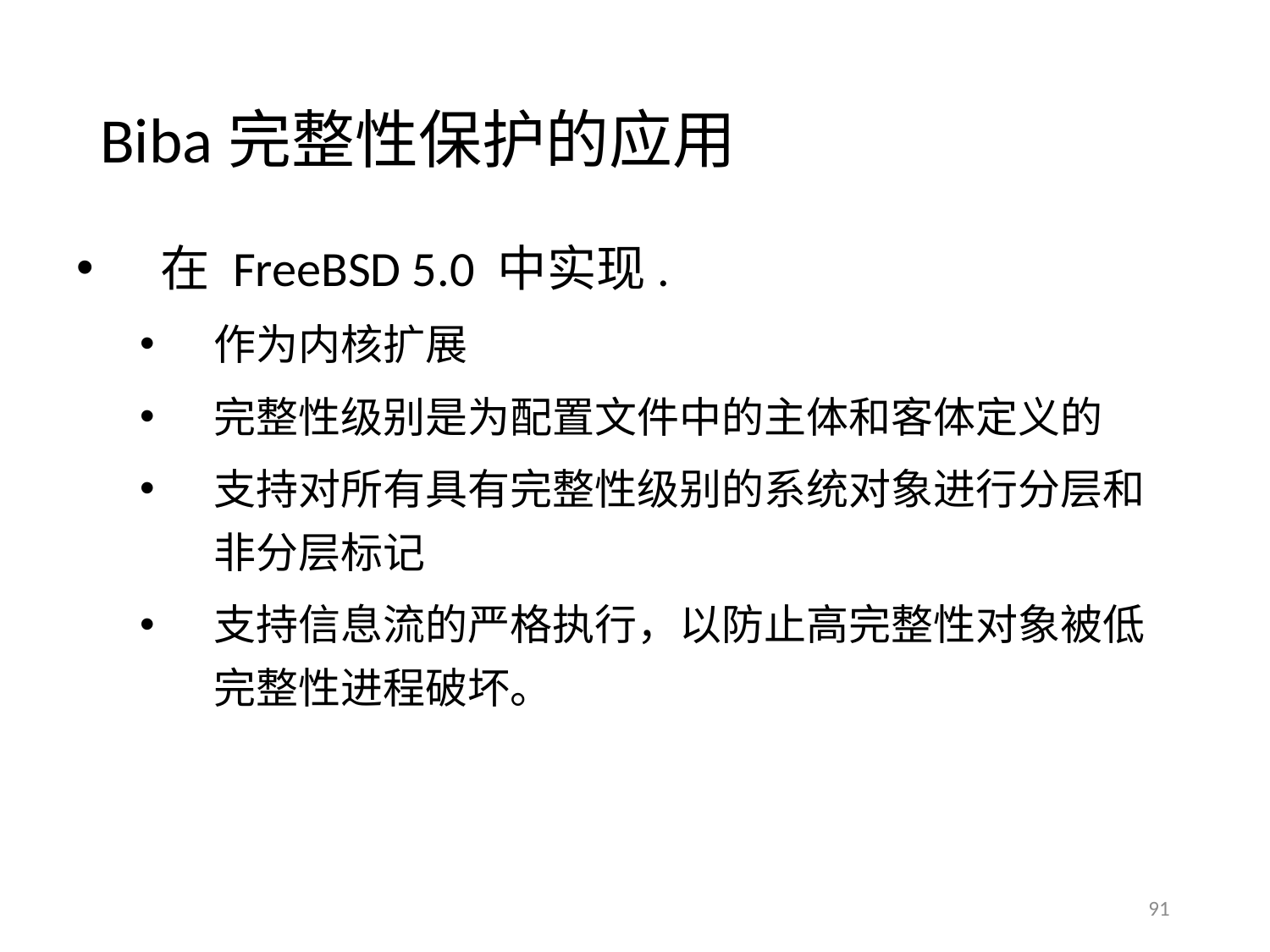

# Biba完整性保护的应用
在 FreeBSD 5.0 中实现.
作为内核扩展
完整性级别是为配置文件中的主体和客体定义的
支持对所有具有完整性级别的系统对象进行分层和非分层标记
支持信息流的严格执行，以防止高完整性对象被低完整性进程破坏。
91